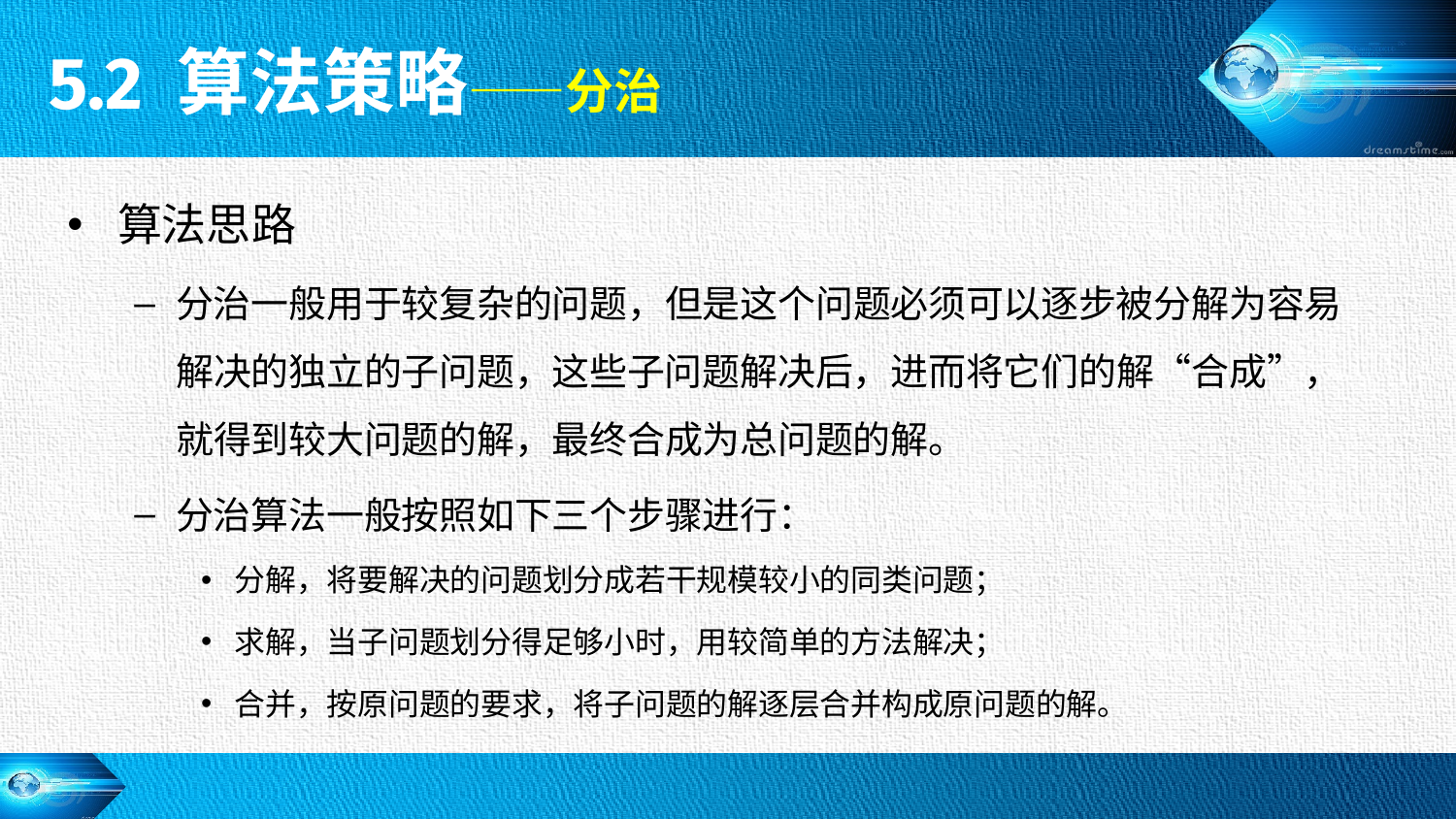

5.2 算法策略——分治
算法思路
分治一般用于较复杂的问题，但是这个问题必须可以逐步被分解为容易解决的独立的子问题，这些子问题解决后，进而将它们的解“合成”，就得到较大问题的解，最终合成为总问题的解。
分治算法一般按照如下三个步骤进行：
分解，将要解决的问题划分成若干规模较小的同类问题；
求解，当子问题划分得足够小时，用较简单的方法解决；
合并，按原问题的要求，将子问题的解逐层合并构成原问题的解。